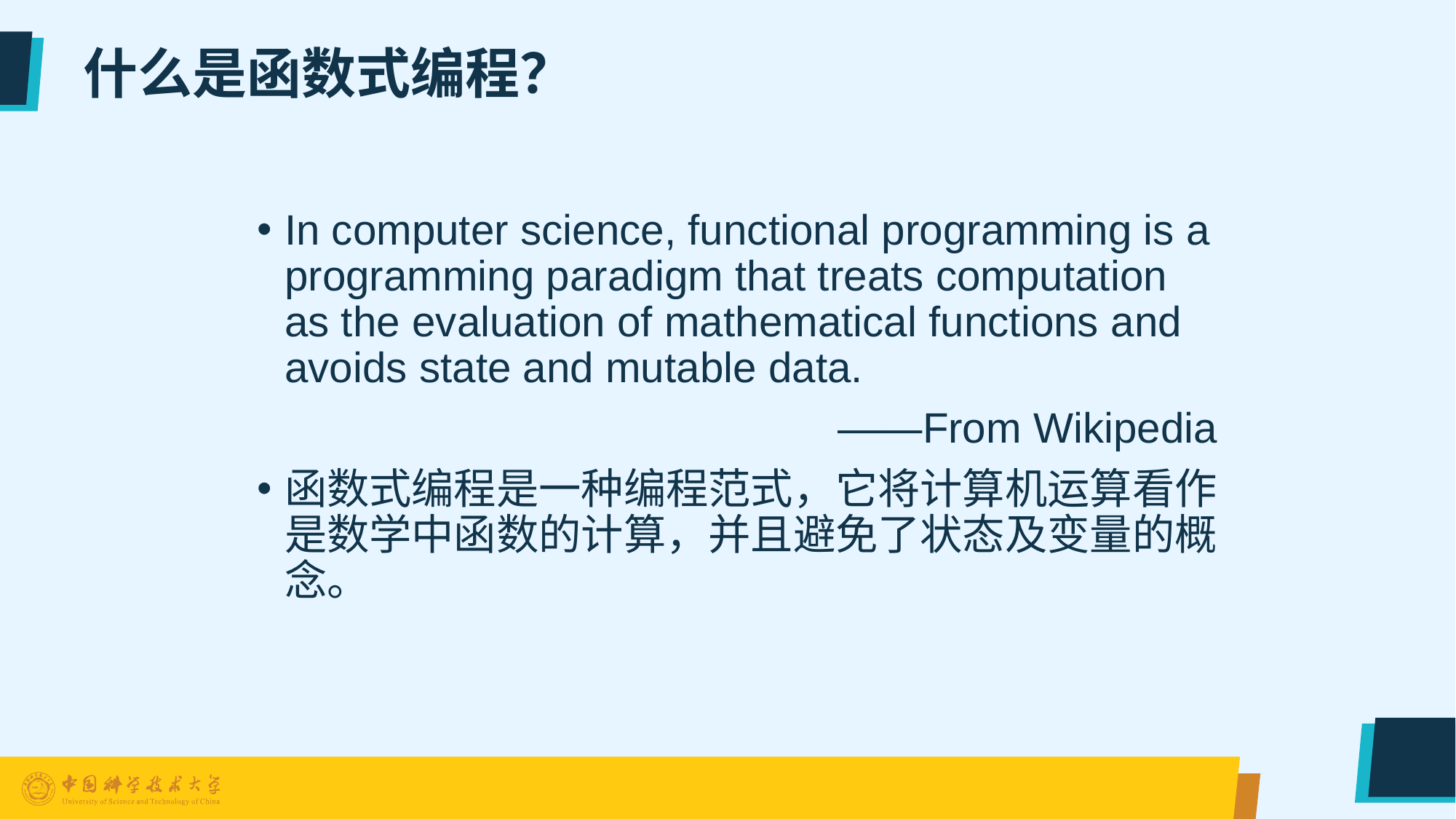

# 什么是函数式编程？
In computer science, functional programming is a programming paradigm that treats computation as the evaluation of mathematical functions and avoids state and mutable data.
——From Wikipedia
函数式编程是一种编程范式，它将计算机运算看作是数学中函数的计算，并且避免了状态及变量的概念。